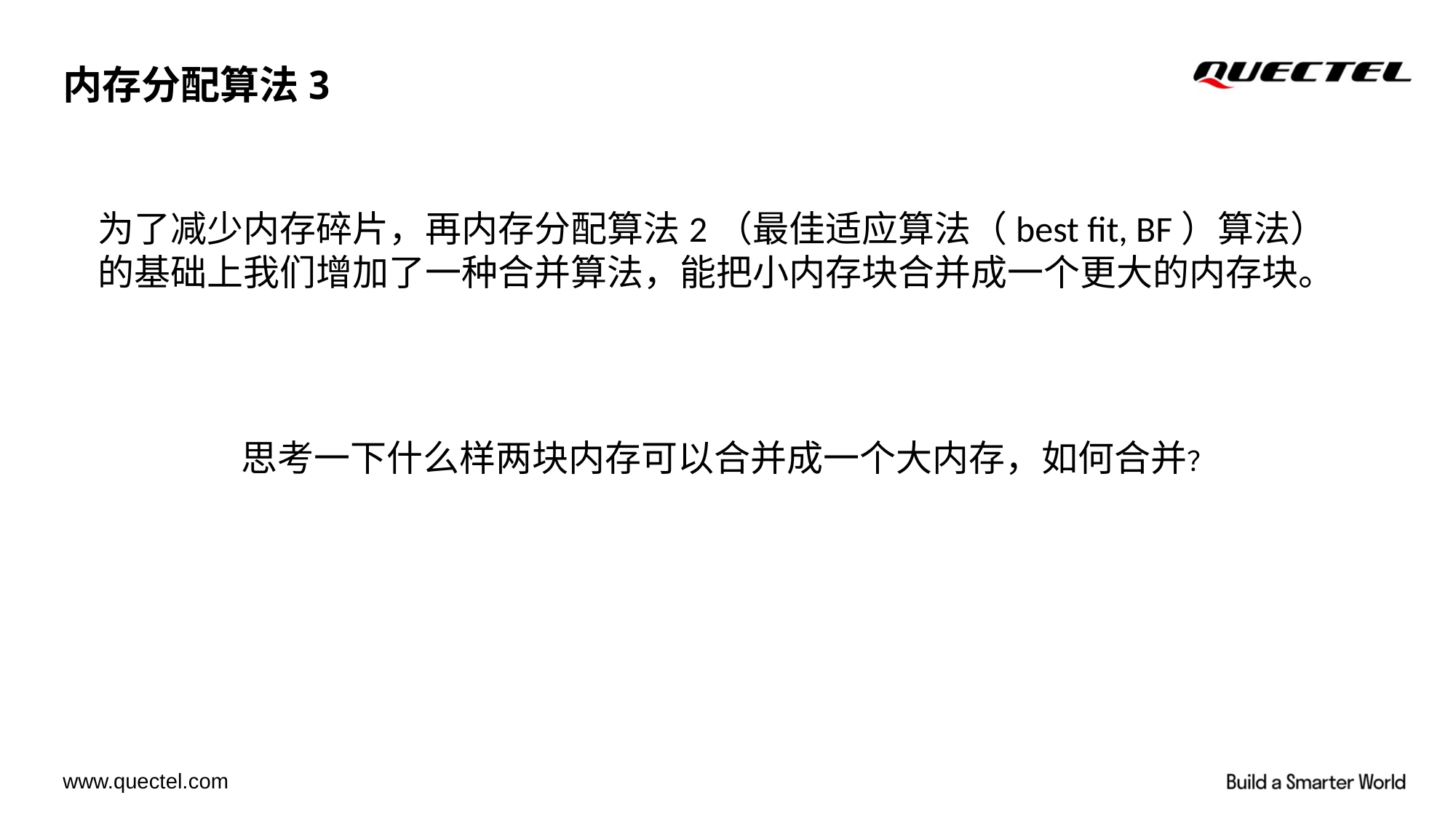

# 内存分配算法3
为了减少内存碎片，再内存分配算法2（最佳适应算法（best fit, BF）算法）的基础上我们增加了一种合并算法，能把小内存块合并成一个更大的内存块。
思考一下什么样两块内存可以合并成一个大内存，如何合并？